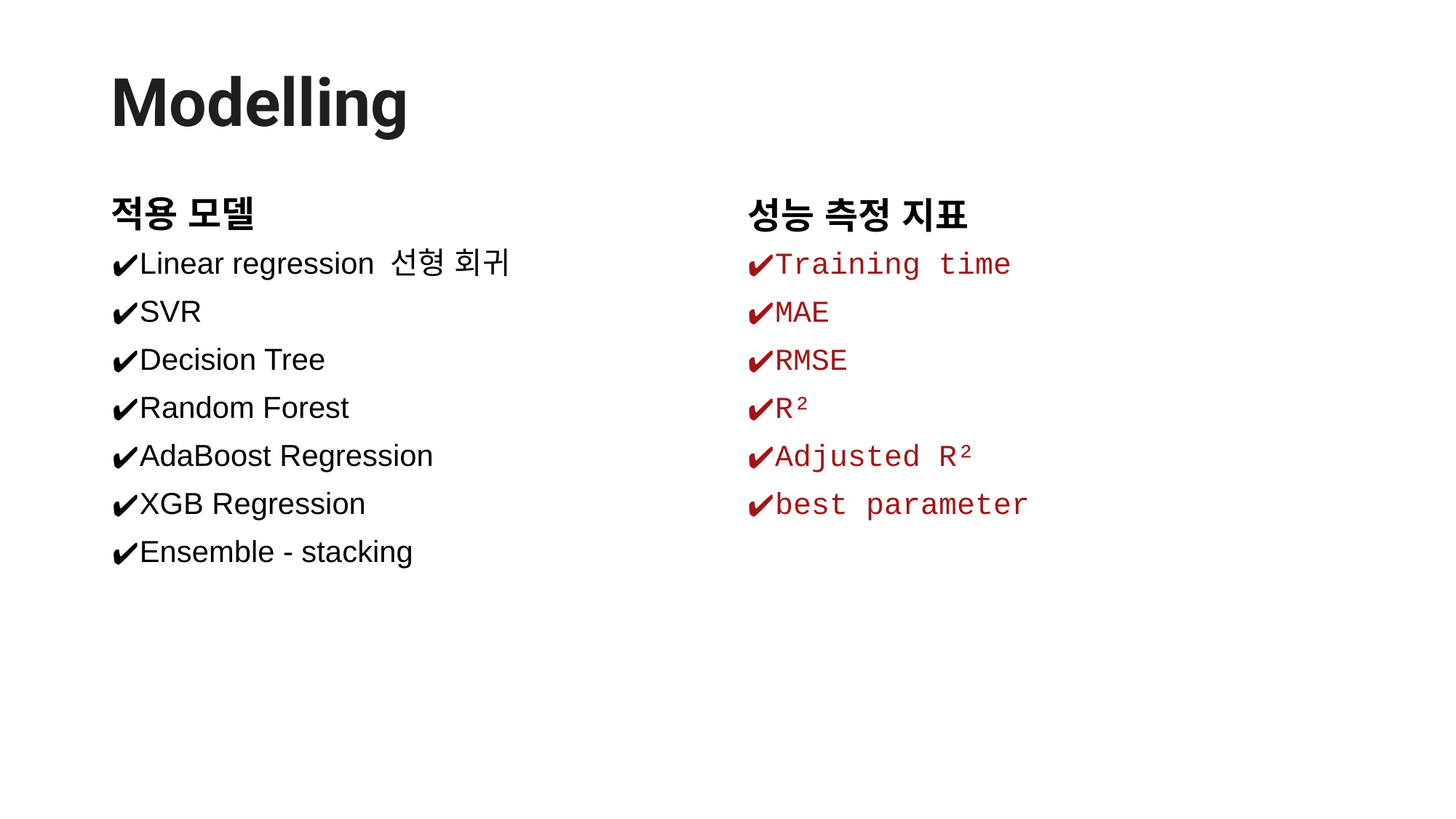

# Modelling
적용 모델
성능 측정 지표
Linear regression 선형 회귀
SVR
Decision Tree
Random Forest
AdaBoost Regression
XGB Regression
Ensemble - stacking
Training time
MAE
RMSE
R²
Adjusted R²
best parameter